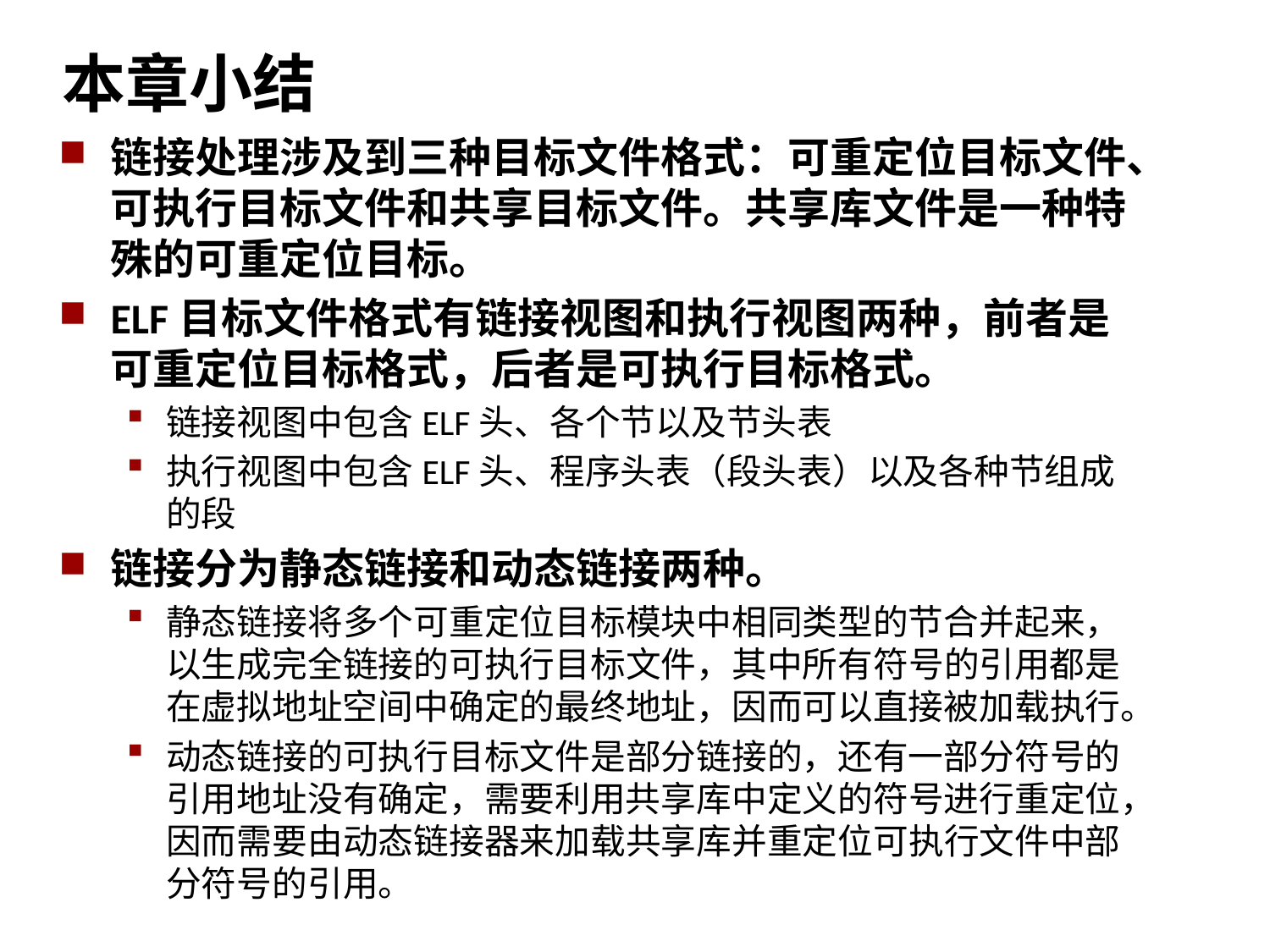

本章小结
链接处理涉及到三种目标文件格式：可重定位目标文件、可执行目标文件和共享目标文件。共享库文件是一种特殊的可重定位目标。
ELF目标文件格式有链接视图和执行视图两种，前者是可重定位目标格式，后者是可执行目标格式。
链接视图中包含ELF头、各个节以及节头表
执行视图中包含ELF头、程序头表（段头表）以及各种节组成的段
链接分为静态链接和动态链接两种。
静态链接将多个可重定位目标模块中相同类型的节合并起来，以生成完全链接的可执行目标文件，其中所有符号的引用都是在虚拟地址空间中确定的最终地址，因而可以直接被加载执行。
动态链接的可执行目标文件是部分链接的，还有一部分符号的引用地址没有确定，需要利用共享库中定义的符号进行重定位，因而需要由动态链接器来加载共享库并重定位可执行文件中部分符号的引用。